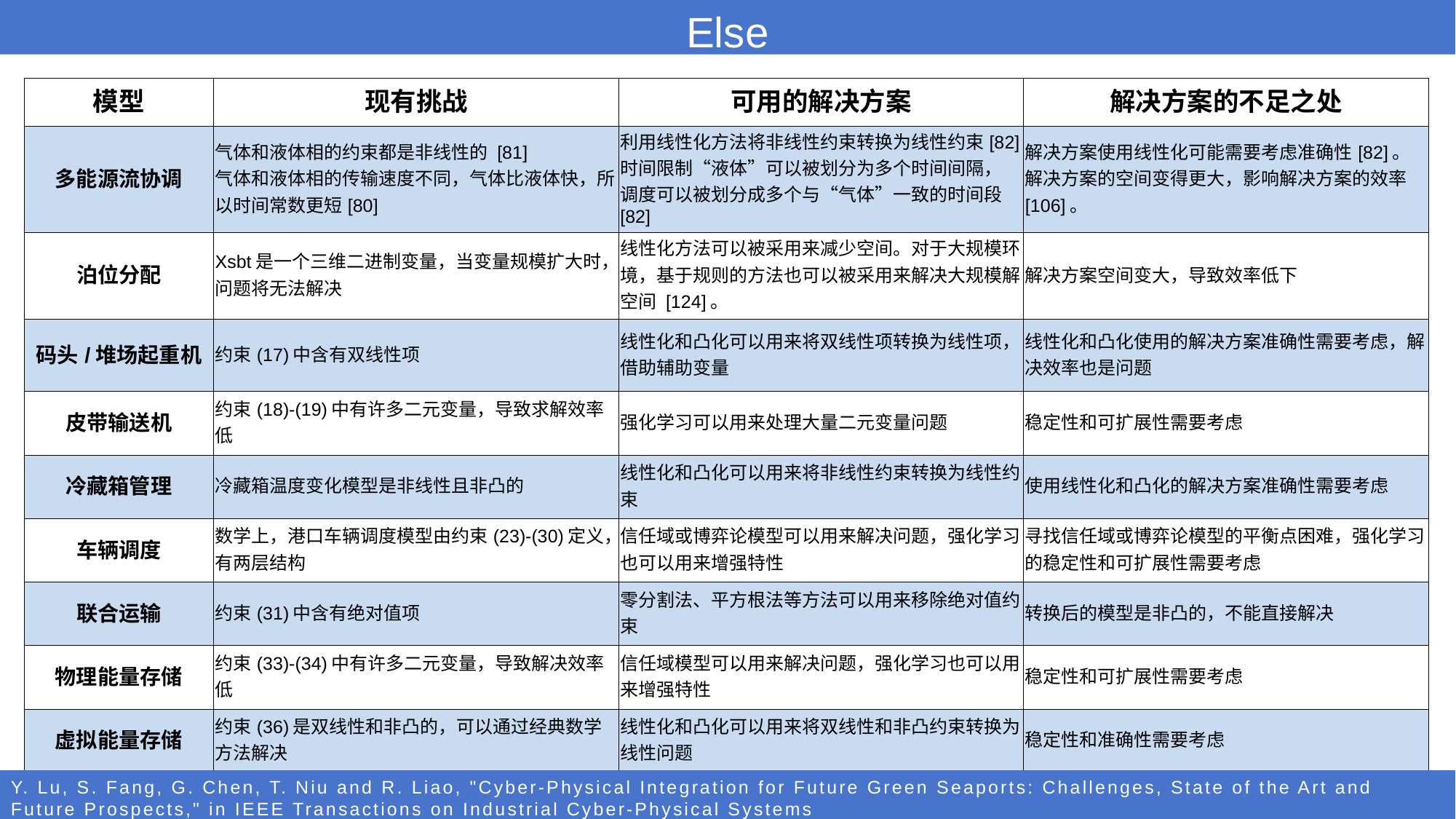

Else
| 模型 | 现有挑战 | 可用的解决方案 | 解决方案的不足之处 |
| --- | --- | --- | --- |
| 多能源流协调 | 气体和液体相的约束都是非线性的 [81] 气体和液体相的传输速度不同，气体比液体快，所以时间常数更短[80] | 利用线性化方法将非线性约束转换为线性约束[82] 时间限制“液体”可以被划分为多个时间间隔， 调度可以被划分成多个与“气体”一致的时间段 [82] | 解决方案使用线性化可能需要考虑准确性[82]。 解决方案的空间变得更大，影响解决方案的效率 [106]。 |
| 泊位分配 | Xsbt​是一个三维二进制变量，当变量规模扩大时，问题将无法解决 | 线性化方法可以被采用来减少空间。对于大规模环境，基于规则的方法也可以被采用来解决大规模解空间 [124]。 | 解决方案空间变大，导致效率低下 |
| 码头/堆场起重机 | 约束(17)中含有双线性项 | 线性化和凸化可以用来将双线性项转换为线性项，借助辅助变量 | 线性化和凸化使用的解决方案准确性需要考虑，解决效率也是问题 |
| 皮带输送机 | 约束(18)-(19)中有许多二元变量，导致求解效率低 | 强化学习可以用来处理大量二元变量问题 | 稳定性和可扩展性需要考虑 |
| 冷藏箱管理 | 冷藏箱温度变化模型是非线性且非凸的 | 线性化和凸化可以用来将非线性约束转换为线性约束 | 使用线性化和凸化的解决方案准确性需要考虑 |
| 车辆调度 | 数学上，港口车辆调度模型由约束(23)-(30)定义，有两层结构 | 信任域或博弈论模型可以用来解决问题，强化学习也可以用来增强特性 | 寻找信任域或博弈论模型的平衡点困难，强化学习的稳定性和可扩展性需要考虑 |
| 联合运输 | 约束(31)中含有绝对值项 | 零分割法、平方根法等方法可以用来移除绝对值约束 | 转换后的模型是非凸的，不能直接解决 |
| 物理能量存储 | 约束(33)-(34)中有许多二元变量，导致解决效率低 | 信任域模型可以用来解决问题，强化学习也可以用来增强特性 | 稳定性和可扩展性需要考虑 |
| 虚拟能量存储 | 约束(36)是双线性和非凸的，可以通过经典数学方法解决 | 线性化和凸化可以用来将双线性和非凸约束转换为线性问题 | 稳定性和准确性需要考虑 |
Y. Lu, S. Fang, G. Chen, T. Niu and R. Liao, "Cyber-Physical Integration for Future Green Seaports: Challenges, State of the Art and Future Prospects," in IEEE Transactions on Industrial Cyber-Physical Systems